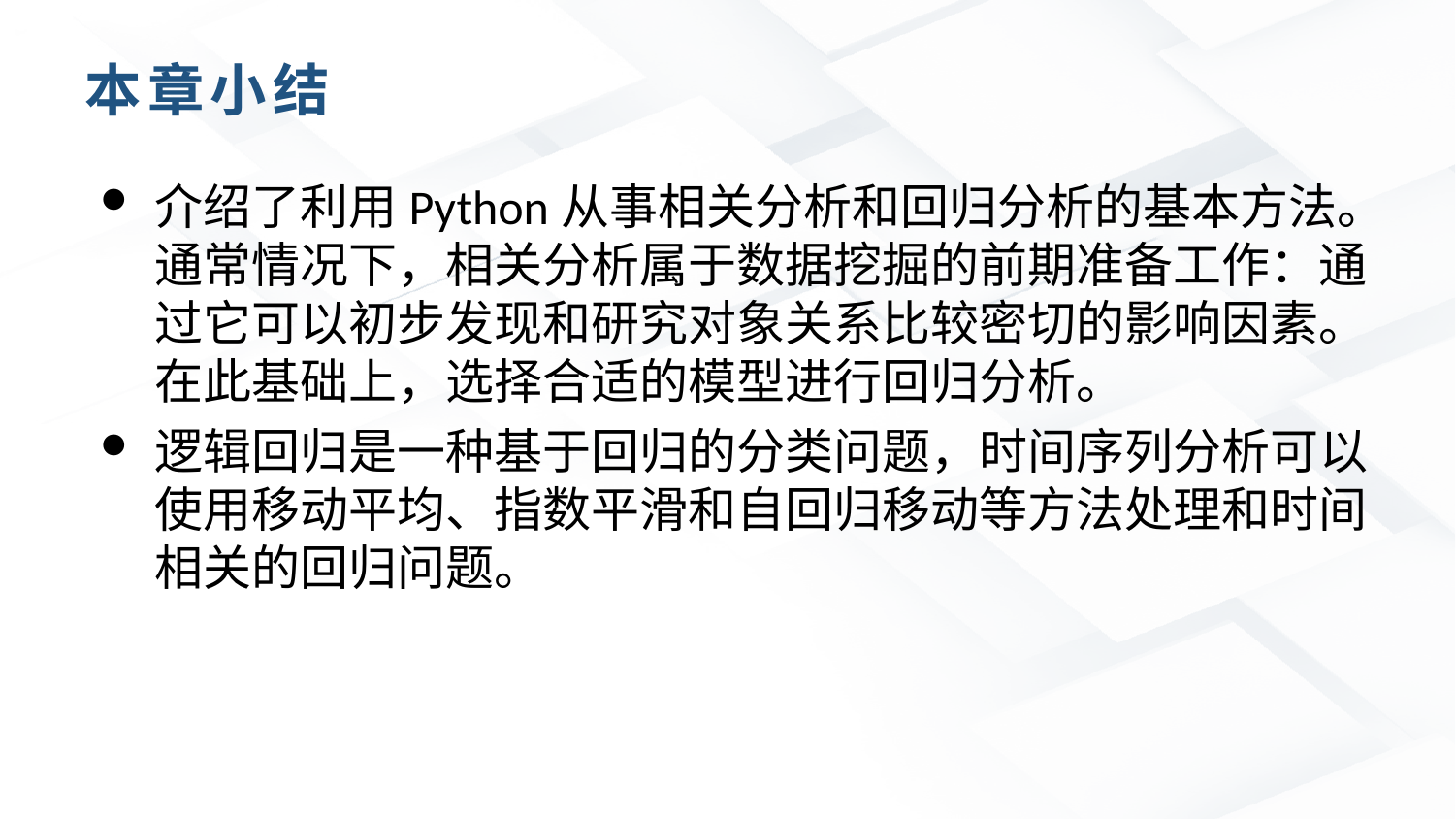

本章小结
介绍了利用Python从事相关分析和回归分析的基本方法。通常情况下，相关分析属于数据挖掘的前期准备工作：通过它可以初步发现和研究对象关系比较密切的影响因素。在此基础上，选择合适的模型进行回归分析。
逻辑回归是一种基于回归的分类问题，时间序列分析可以使用移动平均、指数平滑和自回归移动等方法处理和时间相关的回归问题。